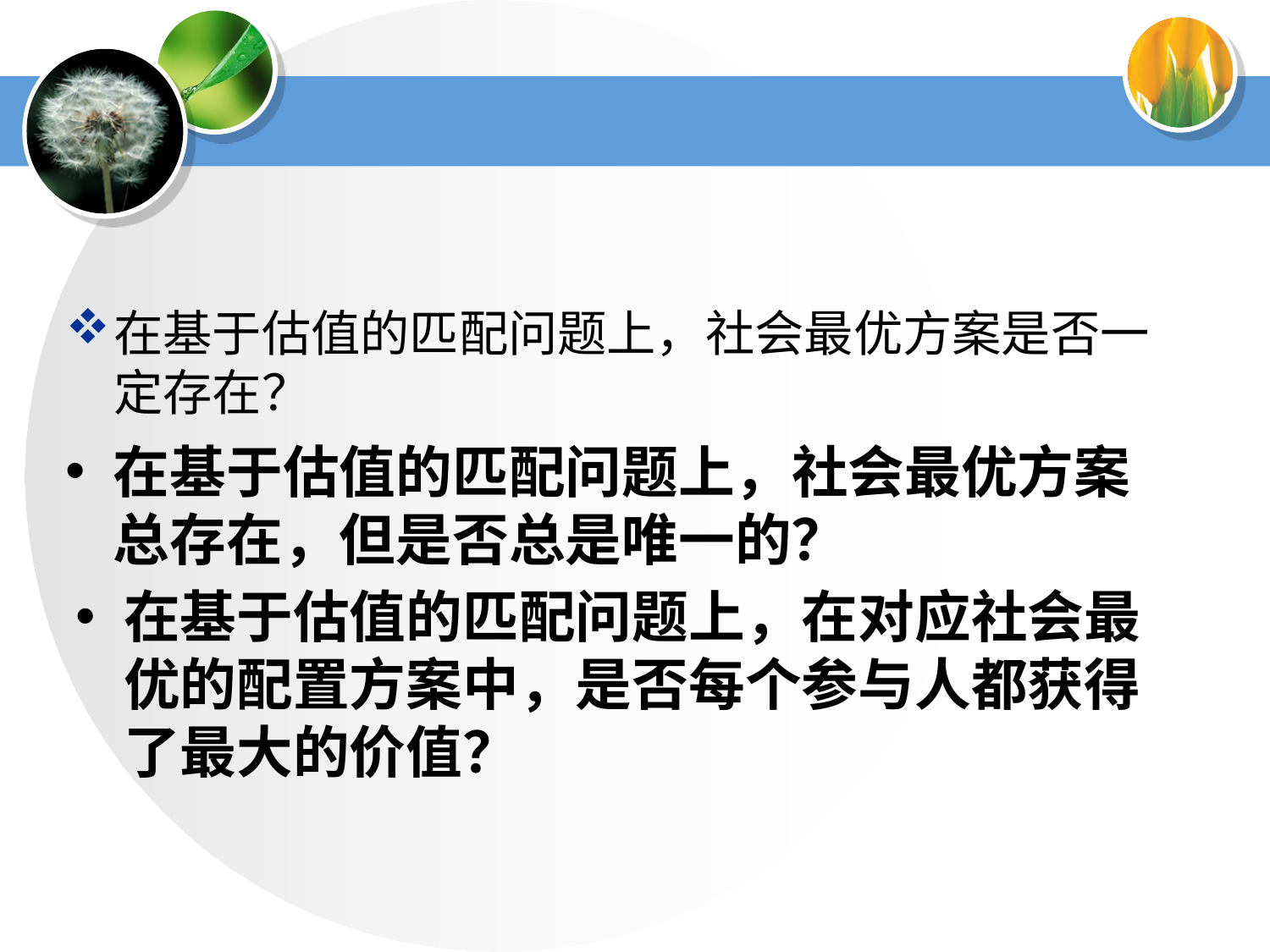

#
在基于估值的匹配问题上，社会最优方案是否一定存在？
在基于估值的匹配问题上，社会最优方案总存在，但是否总是唯一的？
在基于估值的匹配问题上，在对应社会最优的配置方案中，是否每个参与人都获得了最大的价值？